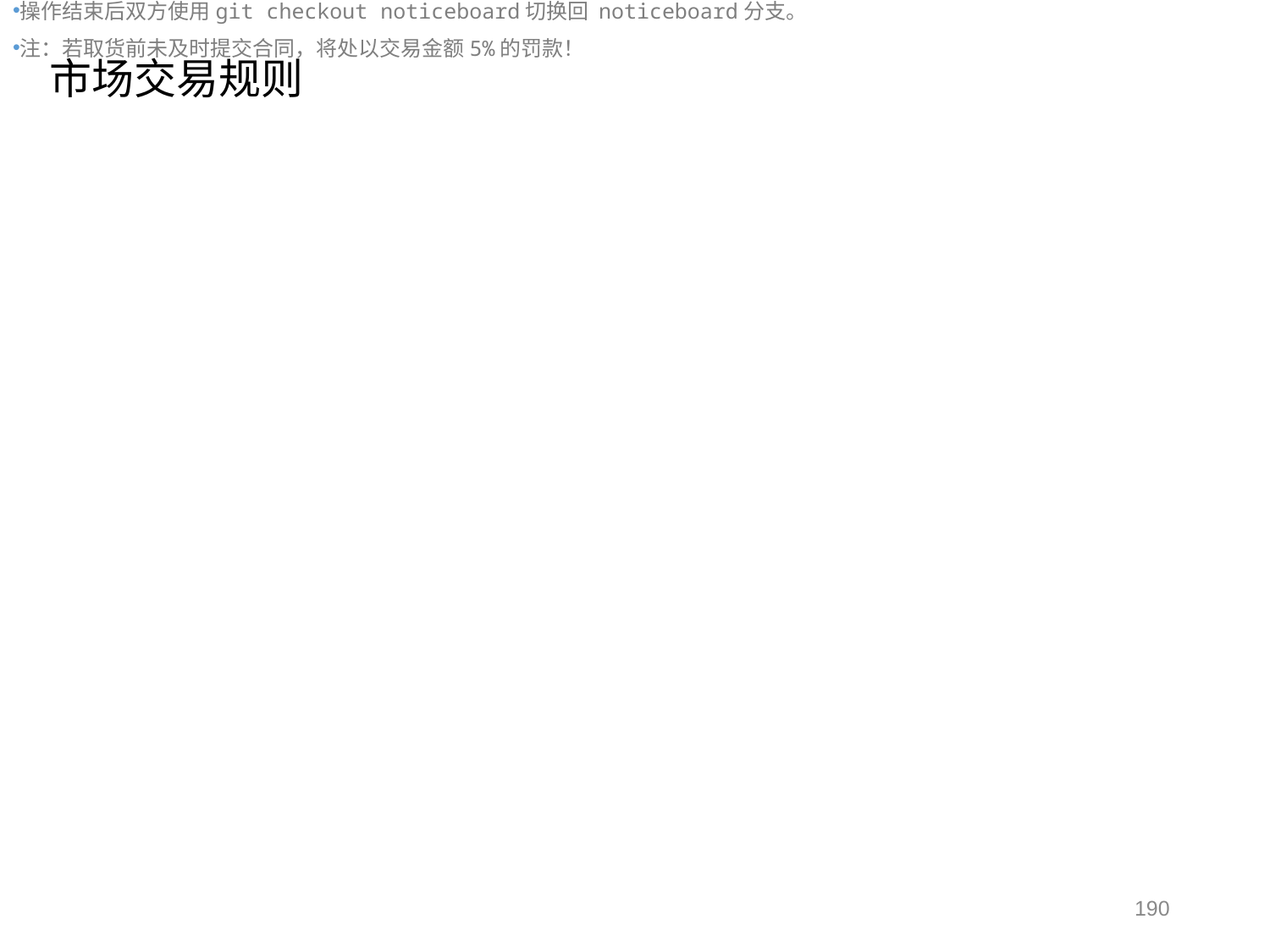

市场交易规则
 B2C（任务组vs技术提供商）交易程序
各任务组与技术提供商交易程序参照 C2C交易程序流程1-4，后续流程为：
5.
任务组在本地THUXLP_Market文件夹内右键 Git Bash Here；
用git checkout contract切换到交易合同模板分支；
执行git checkout -b bsn_X新建一个用于本次交易的branch（X格式为 技术名称_任务组号eg：Group1购买LOGO制作技术，X为logo_1，以此类推）；
将THUXLP_Market（bsn_X）中的“交易合同书”business_contract.md（md文件用记事本打开）填写（ “卖方”处请写明技术商联系人Git用户名），commit后push到THUXLP_Market(bsn_X)，（使用命令git push origin bsn_X:bsn_X），用issue通知 兰岚查收（issue标题为自己建的“bsn_X”，标签为“contract”）；
兰岚查看任务组提交的合同并与 技术商进行确认后，会通过issue通知任务组取货，买方任务组可在合同约定的 交货时间后在自己组的bank账户中看到货款划出。
操作结束后双方使用git checkout noticeboard切换回 noticeboard分支。
注：若取货前未及时提交合同，将处以交易金额5%的罚款！

190